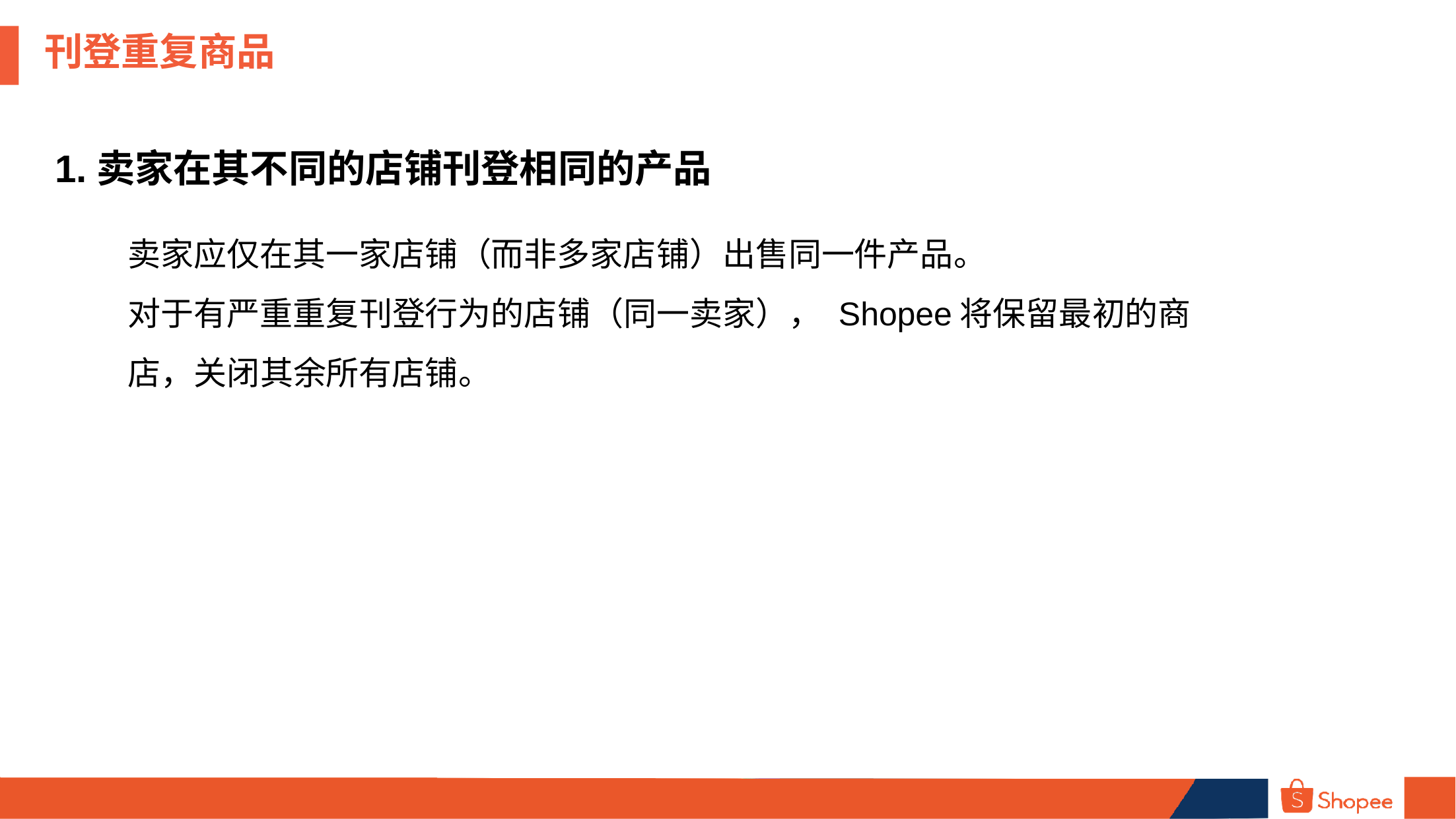

刊登重复商品
# 1.卖家在其不同的店铺刊登相同的产品

卖家应仅在其一家店铺（而非多家店铺）出售同一件产品。
对于有严重重复刊登行为的店铺（同一卖家）， Shopee将保留最初的商店，关闭其余所有店铺。